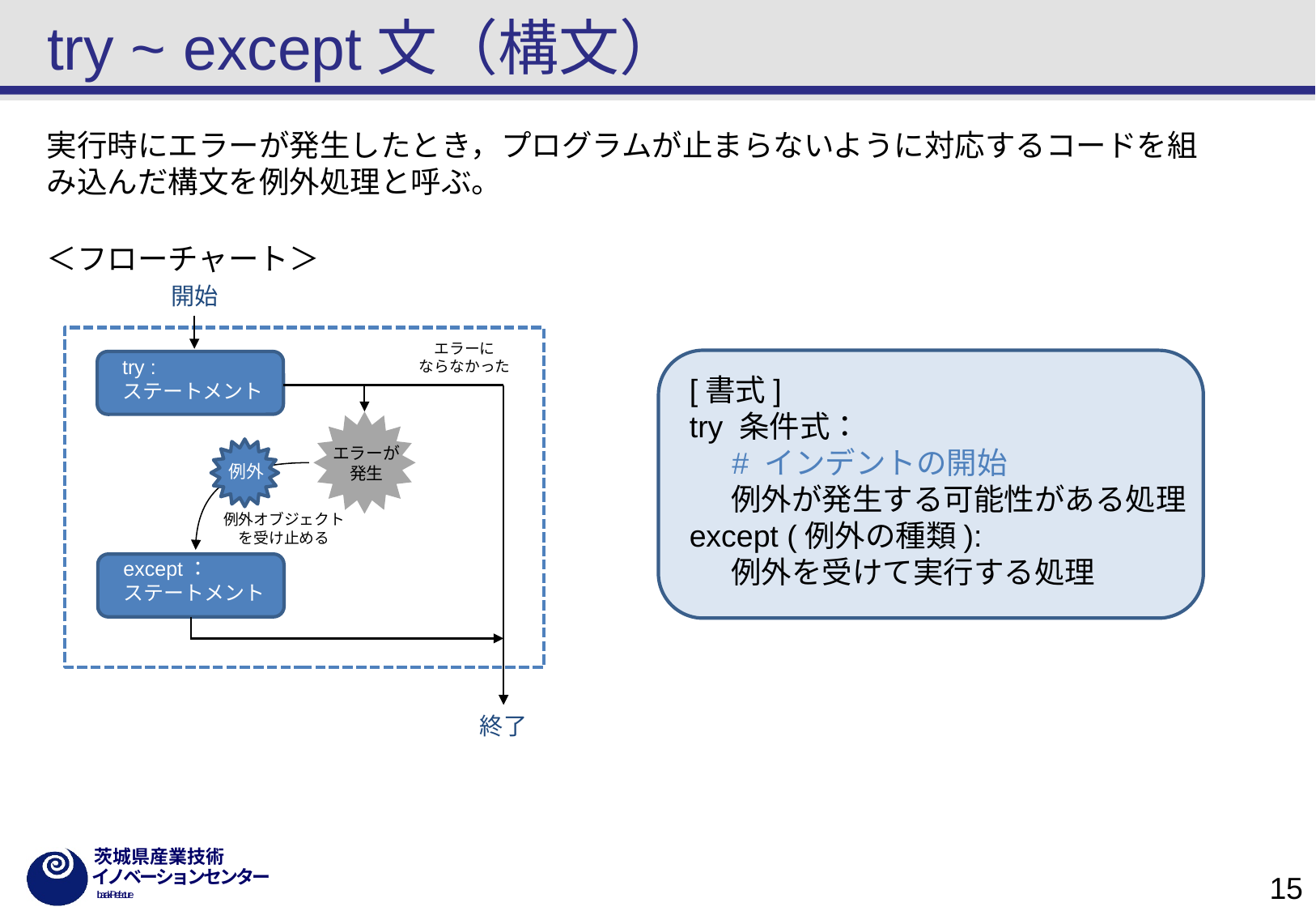

# try ~ except文（構文）
実行時にエラーが発生したとき，プログラムが止まらないように対応するコードを組み込んだ構文を例外処理と呼ぶ。
＜フローチャート＞
開始

エラーに
ならなかった
try :
ステートメント

エラーが
発生

例外
例外オブジェクトを受け止める
except：
ステートメント

終了

[書式]
try 条件式：
     # インデントの開始
     例外が発生する可能性がある処理
except (例外の種類):
     例外を受けて実行する処理
15